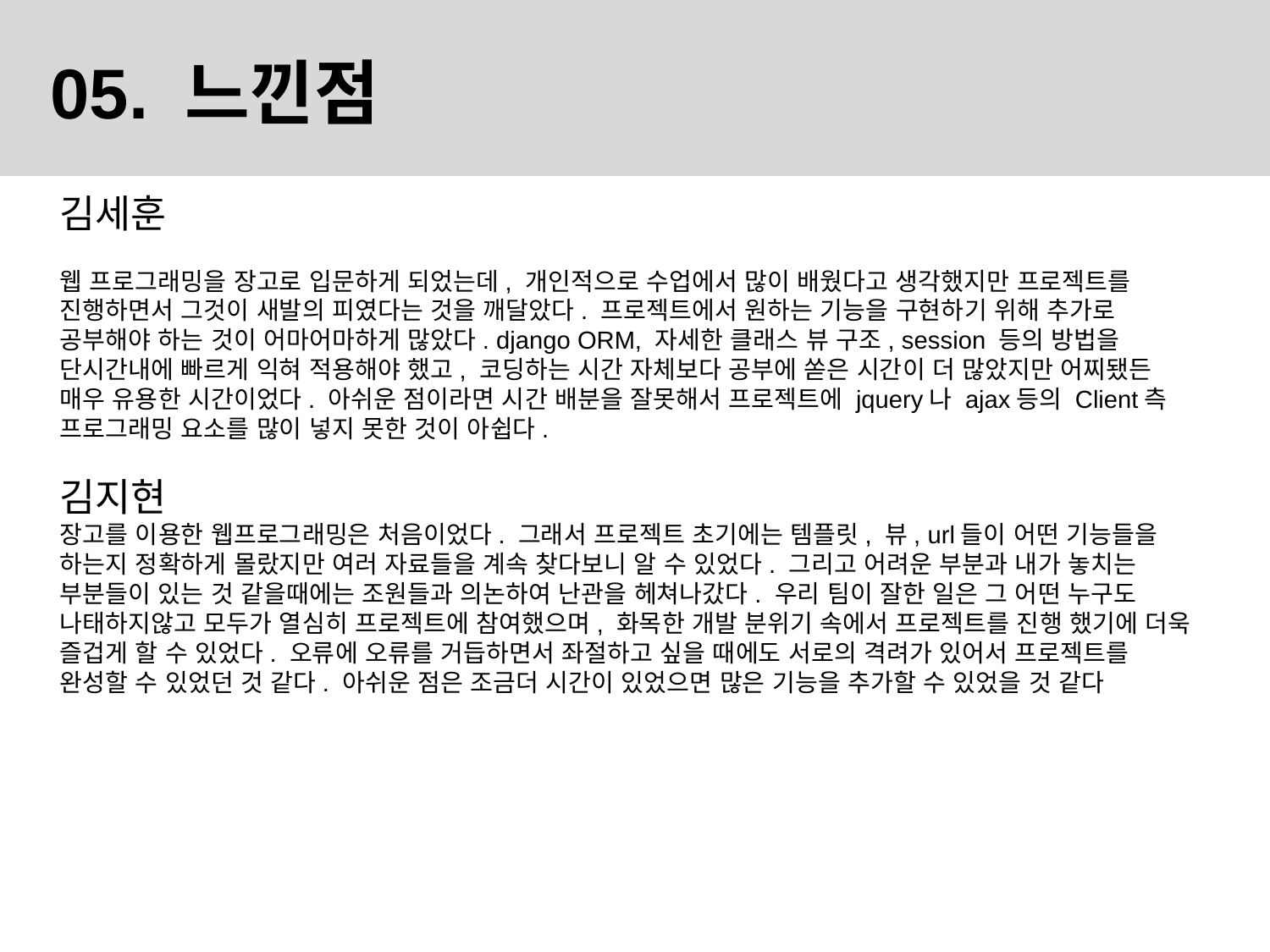

05. 느낀점
김세훈

웹 프로그래밍을 장고로 입문하게 되었는데, 개인적으로 수업에서 많이 배웠다고 생각했지만 프로젝트를 진행하면서 그것이 새발의 피였다는 것을 깨달았다. 프로젝트에서 원하는 기능을 구현하기 위해 추가로 공부해야 하는 것이 어마어마하게 많았다. django ORM, 자세한 클래스 뷰 구조, session 등의 방법을 단시간내에 빠르게 익혀 적용해야 했고, 코딩하는 시간 자체보다 공부에 쏟은 시간이 더 많았지만 어찌됐든 매우 유용한 시간이었다. 아쉬운 점이라면 시간 배분을 잘못해서 프로젝트에 jquery나 ajax등의 Client측 프로그래밍 요소를 많이 넣지 못한 것이 아쉽다.

김지현
장고를 이용한 웹프로그래밍은 처음이었다. 그래서 프로젝트 초기에는 템플릿, 뷰, url들이 어떤 기능들을 하는지 정확하게 몰랐지만 여러 자료들을 계속 찾다보니 알 수 있었다. 그리고 어려운 부분과 내가 놓치는 부분들이 있는 것 같을때에는 조원들과 의논하여 난관을 헤쳐나갔다. 우리 팀이 잘한 일은 그 어떤 누구도 나태하지않고 모두가 열심히 프로젝트에 참여했으며, 화목한 개발 분위기 속에서 프로젝트를 진행 했기에 더욱 즐겁게 할 수 있었다. 오류에 오류를 거듭하면서 좌절하고 싶을 때에도 서로의 격려가 있어서 프로젝트를 완성할 수 있었던 것 같다. 아쉬운 점은 조금더 시간이 있었으면 많은 기능을 추가할 수 있었을 것 같다